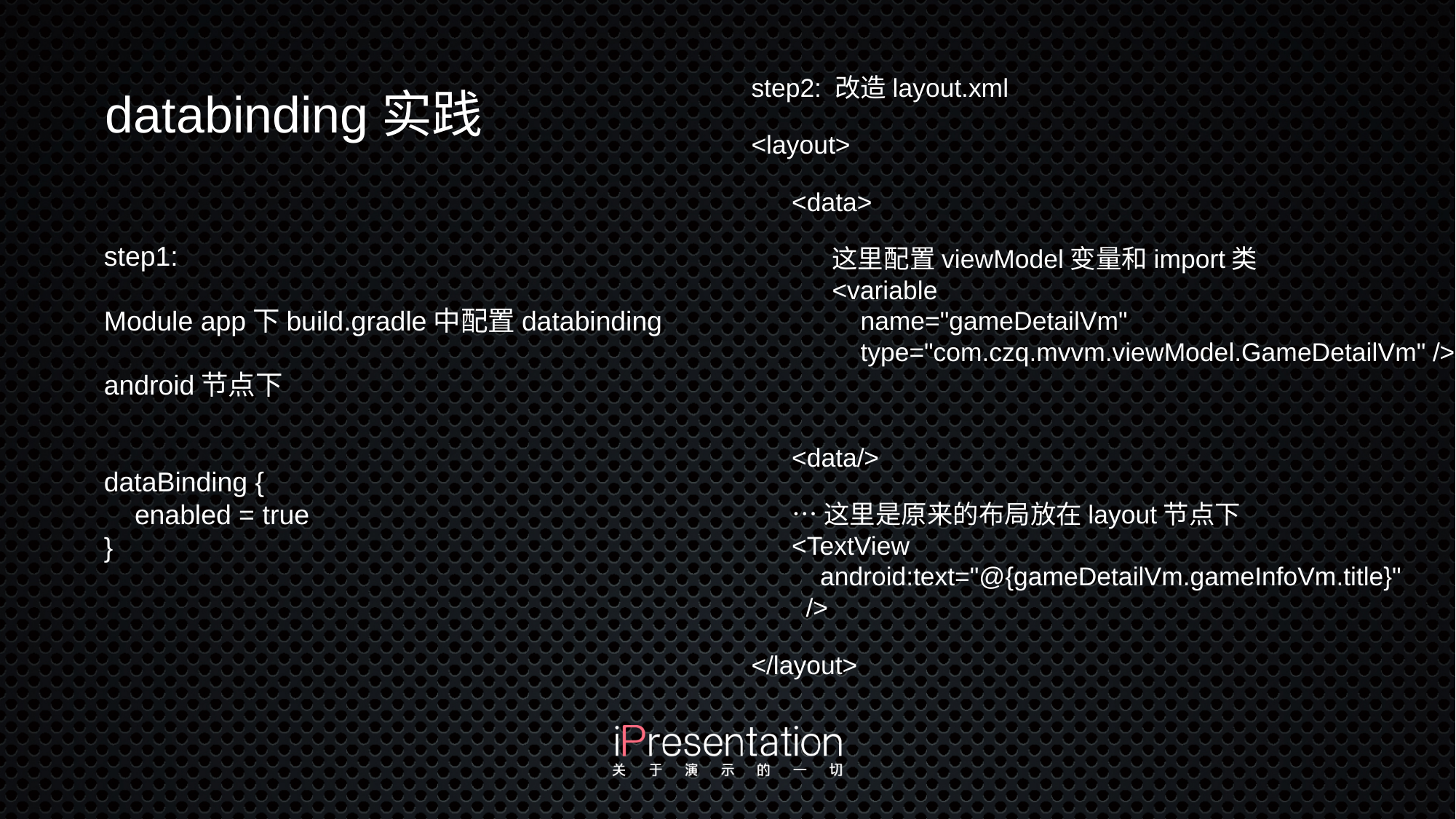

step2: 改造layout.xml
<layout>
<data>
这里配置viewModel变量和import类
<variable
    name="gameDetailVm"
    type="com.czq.mvvm.viewModel.GameDetailVm" />

<data/>
…这里是原来的布局放在layout节点下
<TextView
    android:text="@{gameDetailVm.gameInfoVm.title}"
  />
</layout>
# databinding实践
step1:
Module app下build.gradle中配置databinding
android节点下

dataBinding {
    enabled = true
}